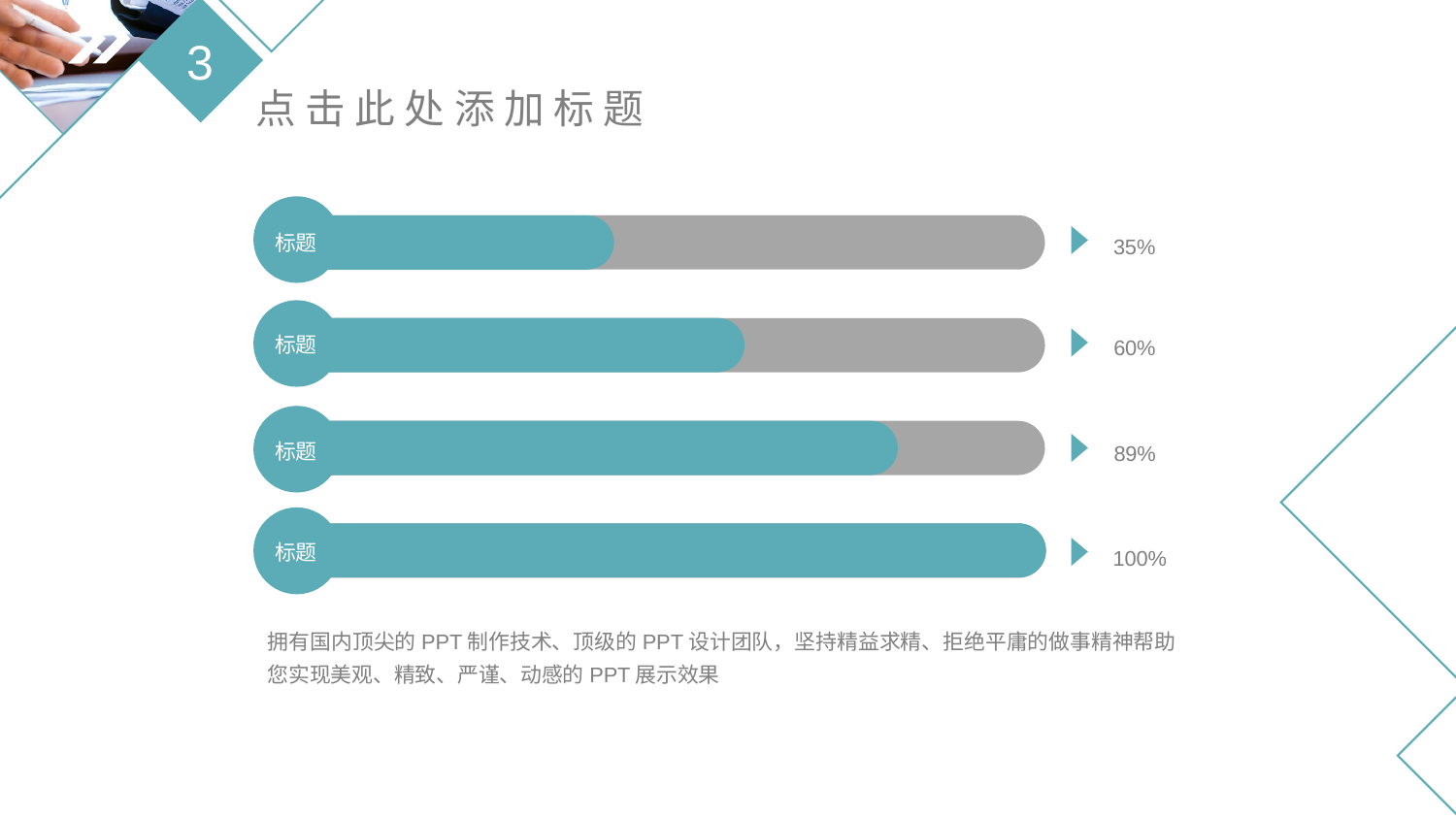

标题

35%

标题

60%

标题

89%

标题

100%

拥有国内顶尖的PPT制作技术、顶级的PPT设计团队，坚持精益求精、拒绝平庸的做事精神帮助您实现美观、精致、严谨、动感的PPT展示效果